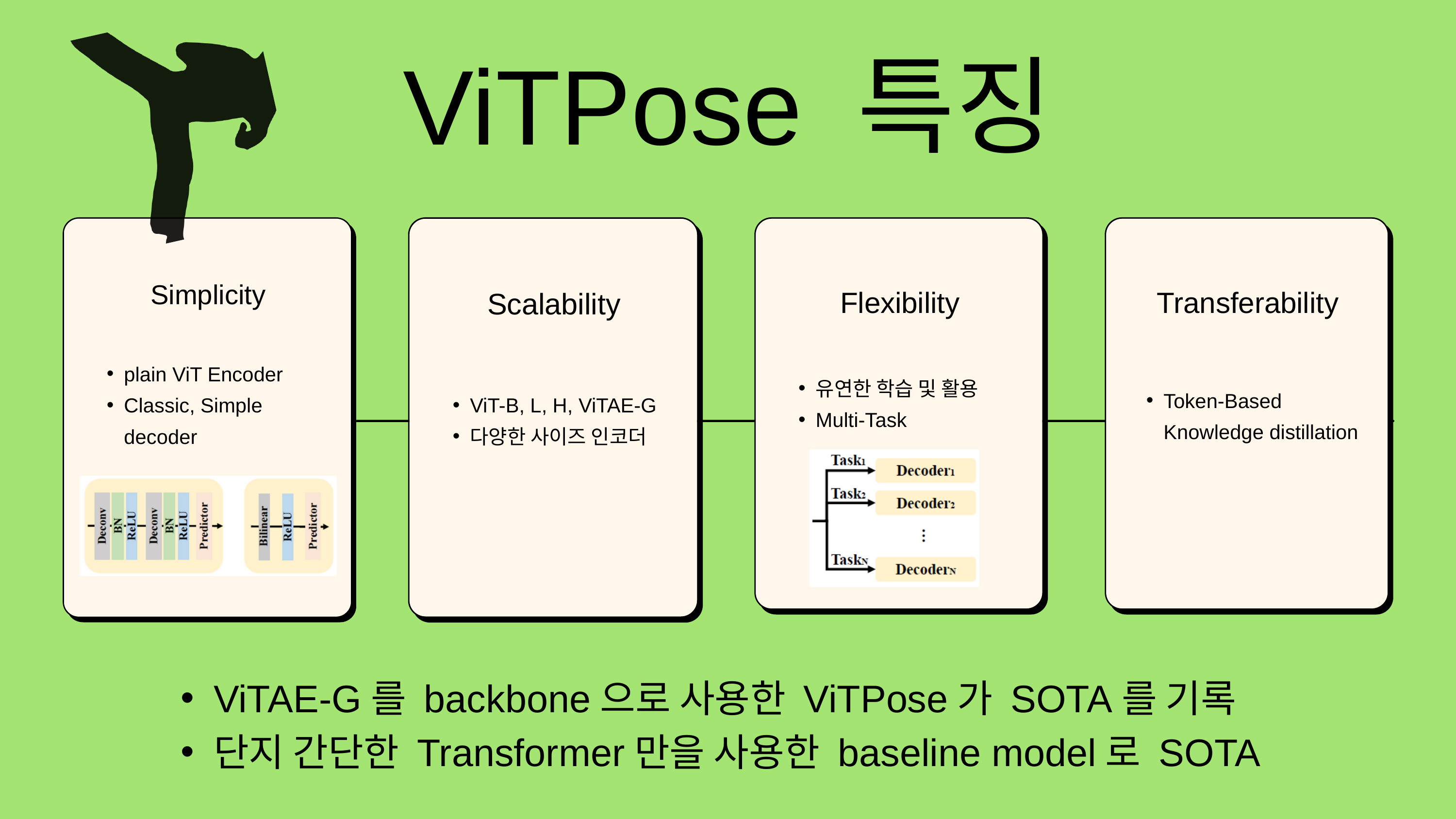

ViTPose 특징

Scalability

Flexibility

Transferability
Simplicity
plain ViT Encoder
Classic, Simple decoder
유연한 학습 및 활용
Multi-Task
Token-Based Knowledge distillation
ViT-B, L, H, ViTAE-G
다양한 사이즈 인코더

ViTAE-G를 backbone으로 사용한 ViTPose가 SOTA를 기록
단지 간단한 Transformer만을 사용한 baseline model로 SOTA